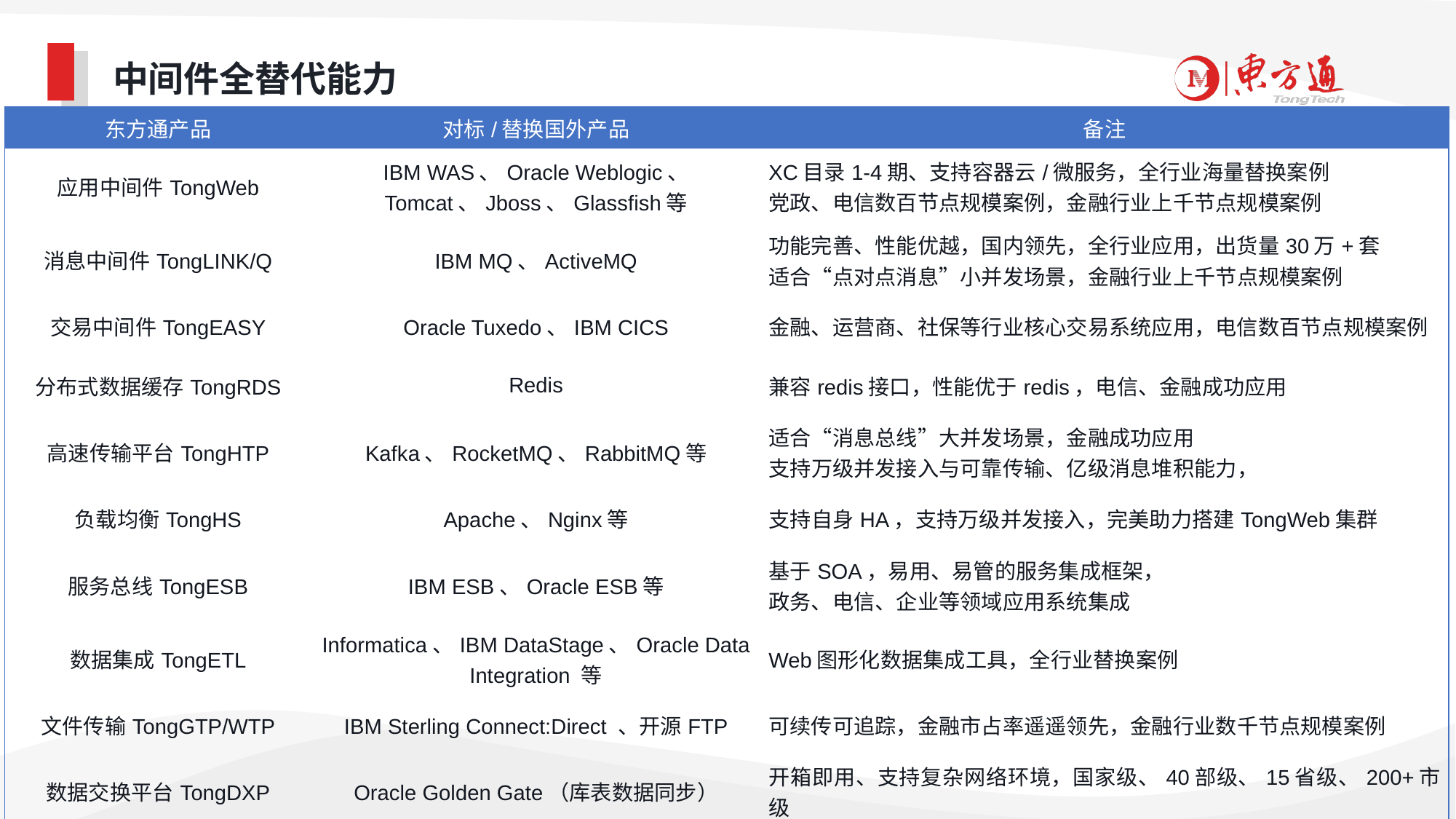

# 中间件全替代能力
| 东方通产品 | 对标/替换国外产品 | 备注 |
| --- | --- | --- |
| 应用中间件TongWeb | IBM WAS、Oracle Weblogic、 Tomcat、Jboss、Glassfish等 | XC目录1-4期、支持容器云/微服务，全行业海量替换案例 党政、电信数百节点规模案例，金融行业上千节点规模案例 |
| 消息中间件TongLINK/Q | IBM MQ、ActiveMQ | 功能完善、性能优越，国内领先，全行业应用，出货量30万+套 适合“点对点消息”小并发场景，金融行业上千节点规模案例 |
| 交易中间件TongEASY | Oracle Tuxedo、IBM CICS | 金融、运营商、社保等行业核心交易系统应用，电信数百节点规模案例 |
| 分布式数据缓存TongRDS | Redis | 兼容redis接口，性能优于redis，电信、金融成功应用 |
| 高速传输平台TongHTP | Kafka、RocketMQ、RabbitMQ等 | 适合“消息总线”大并发场景，金融成功应用 支持万级并发接入与可靠传输、亿级消息堆积能力， |
| 负载均衡TongHS | Apache、Nginx等 | 支持自身HA，支持万级并发接入，完美助力搭建TongWeb集群 |
| 服务总线TongESB | IBM ESB、Oracle ESB等 | 基于SOA，易用、易管的服务集成框架， 政务、电信、企业等领域应用系统集成 |
| 数据集成TongETL | Informatica、IBM DataStage、Oracle Data Integration 等 | Web图形化数据集成工具，全行业替换案例 |
| 文件传输TongGTP/WTP | IBM Sterling Connect:Direct 、开源FTP | 可续传可追踪，金融市占率遥遥领先，金融行业数千节点规模案例 |
| 数据交换平台TongDXP | Oracle Golden Gate（库表数据同步） | 开箱即用、支持复杂网络环境，国家级、40部级、15省级、200+市级 |